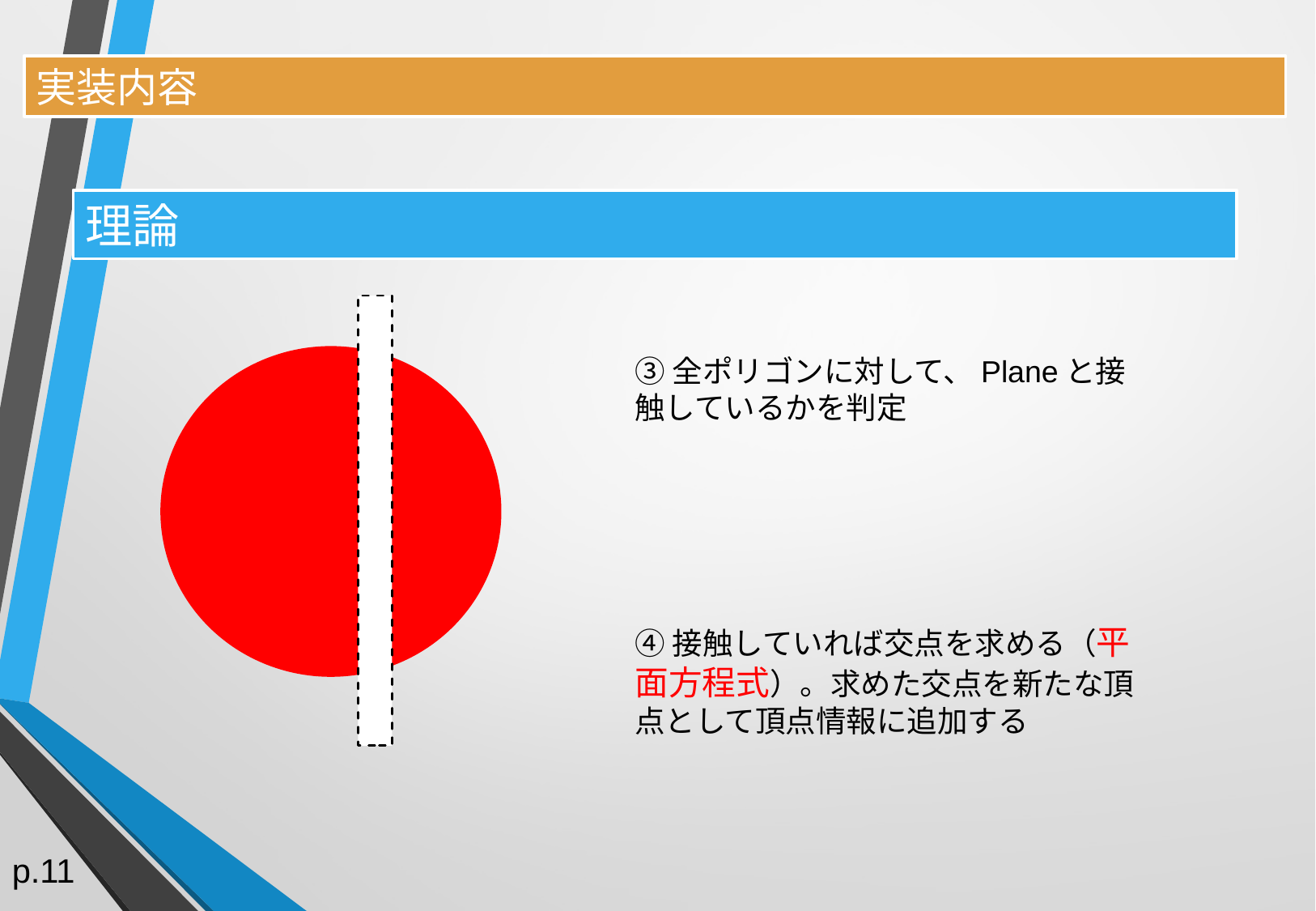

実装内容
理論

③全ポリゴンに対して、Planeと接触しているかを判定
④接触していれば交点を求める（平面方程式）。求めた交点を新たな頂点として頂点情報に追加する
p.11